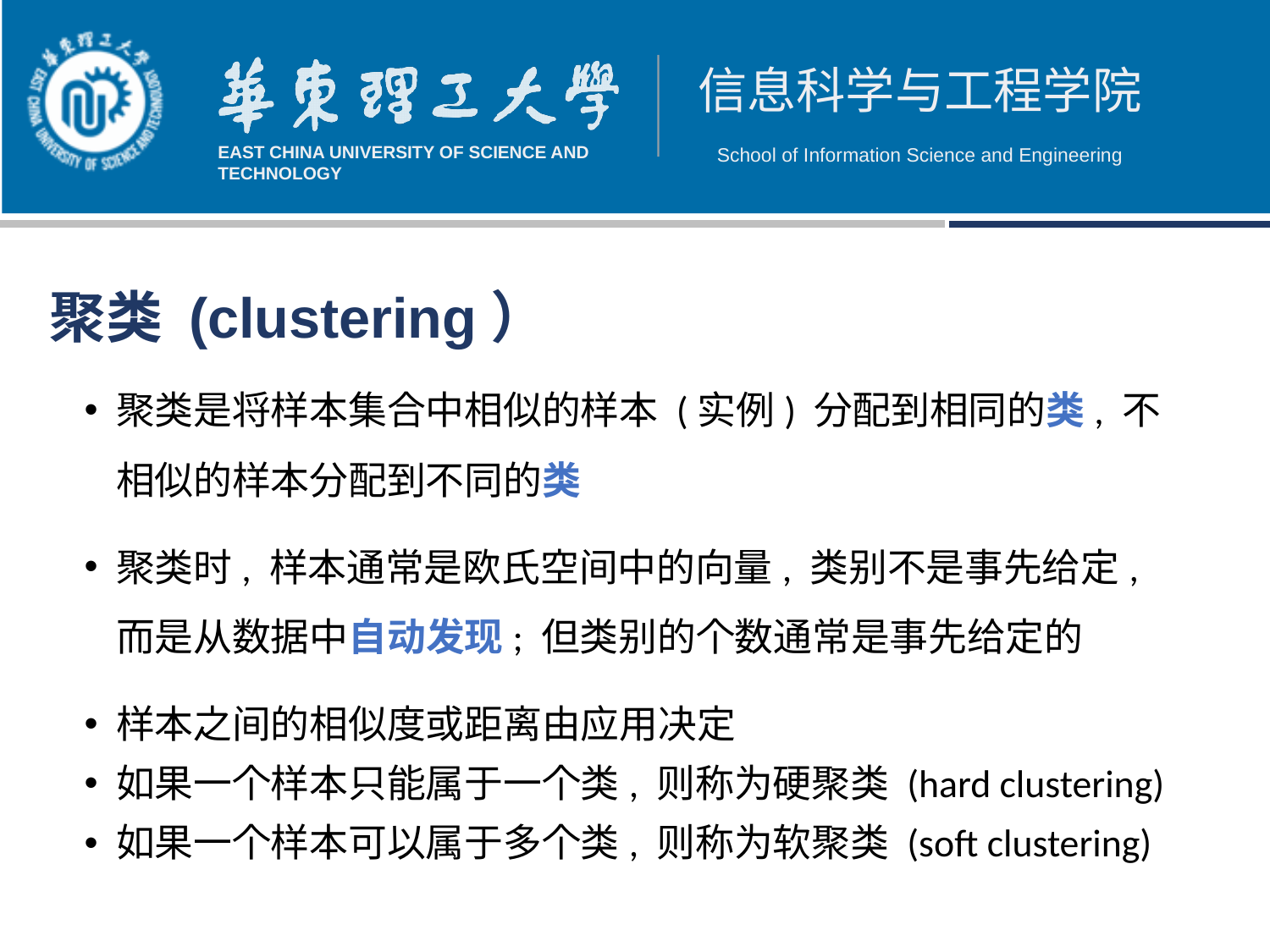

# 聚类 (clustering）
聚类是将样本集合中相似的样本 (实例) 分配到相同的类, 不相似的样本分配到不同的类
聚类时, 样本通常是欧氏空间中的向量, 类别不是事先给定, 而是从数据中自动发现; 但类别的个数通常是事先给定的
样本之间的相似度或距离由应用决定
如果一个样本只能属于一个类, 则称为硬聚类 (hard clustering)
如果一个样本可以属于多个类, 则称为软聚类 (soft clustering)
52